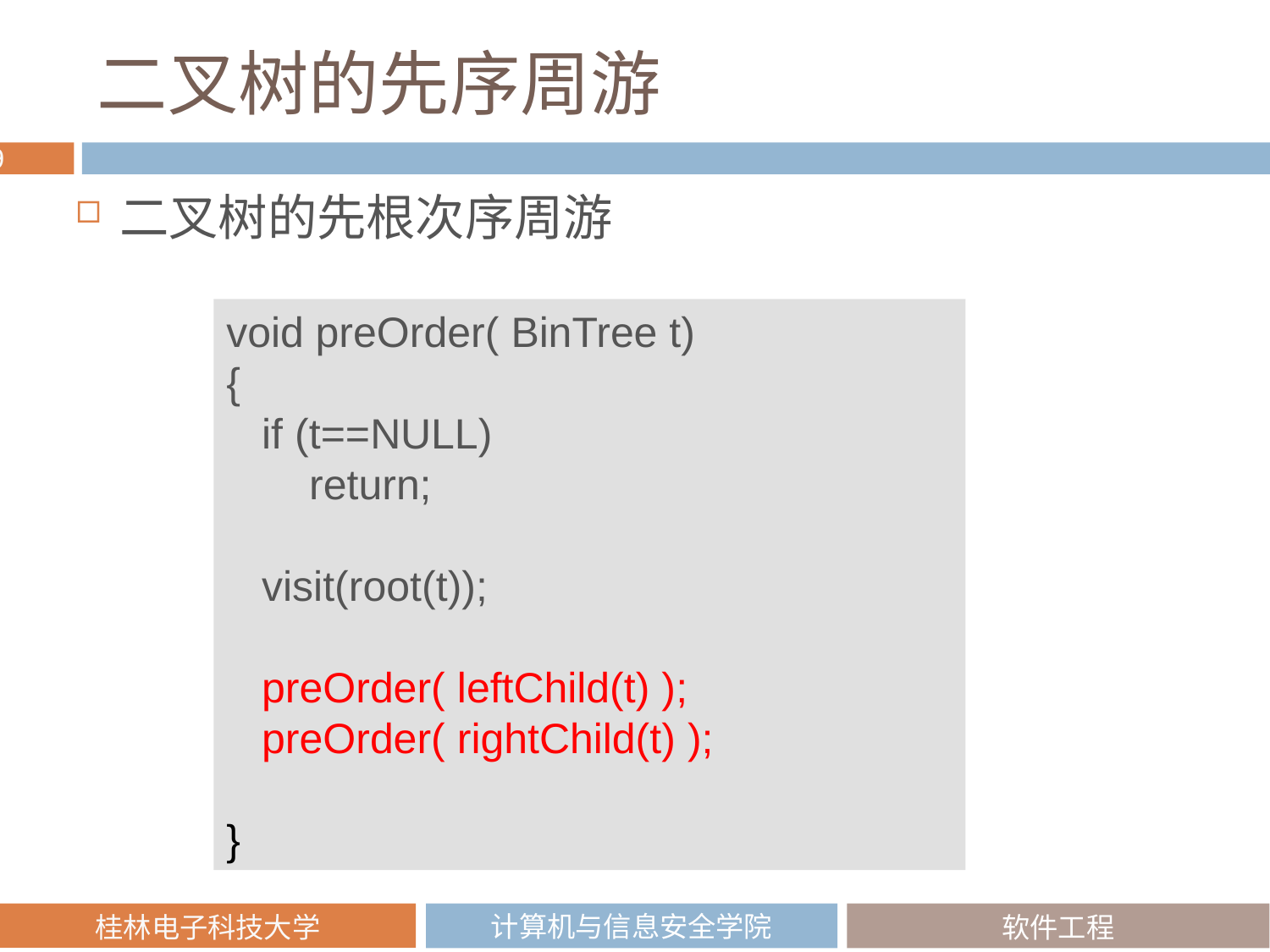

# 二叉树的先序周游
二叉树的先根次序周游
void preOrder( BinTree t)
{
   if (t==NULL)
       return;

   visit(root(t));

   preOrder( leftChild(t) );
   preOrder( rightChild(t) );

}